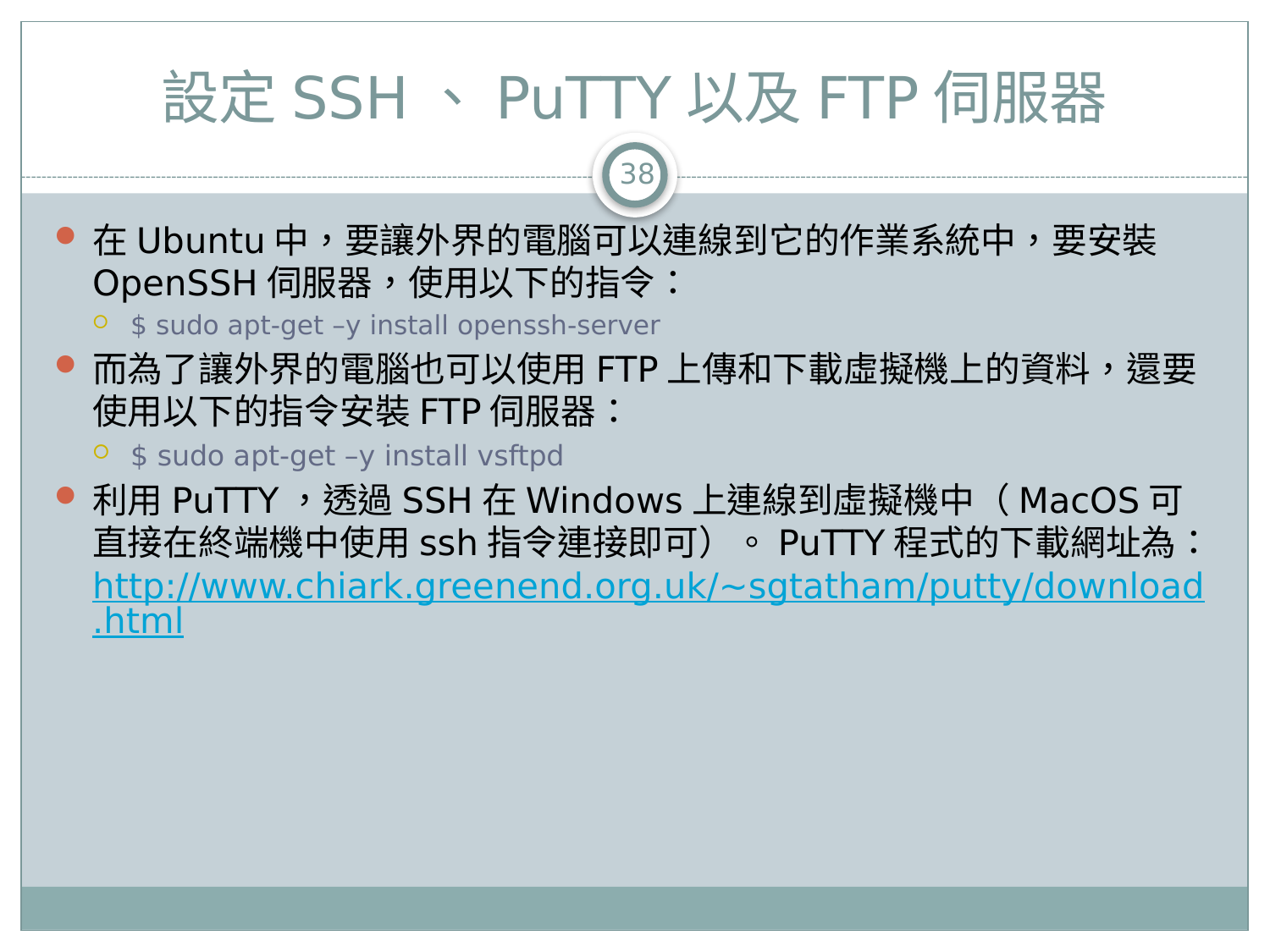

# 設定SSH、PuTTY以及FTP伺服器
38
在Ubuntu中，要讓外界的電腦可以連線到它的作業系統中，要安裝OpenSSH伺服器，使用以下的指令：
$ sudo apt-get –y install openssh-server
而為了讓外界的電腦也可以使用FTP上傳和下載虛擬機上的資料，還要使用以下的指令安裝FTP伺服器：
$ sudo apt-get –y install vsftpd
利用PuTTY，透過SSH在Windows上連線到虛擬機中（MacOS可直接在終端機中使用ssh指令連接即可）。PuTTY程式的下載網址為：http://www.chiark.greenend.org.uk/~sgtatham/putty/download.html